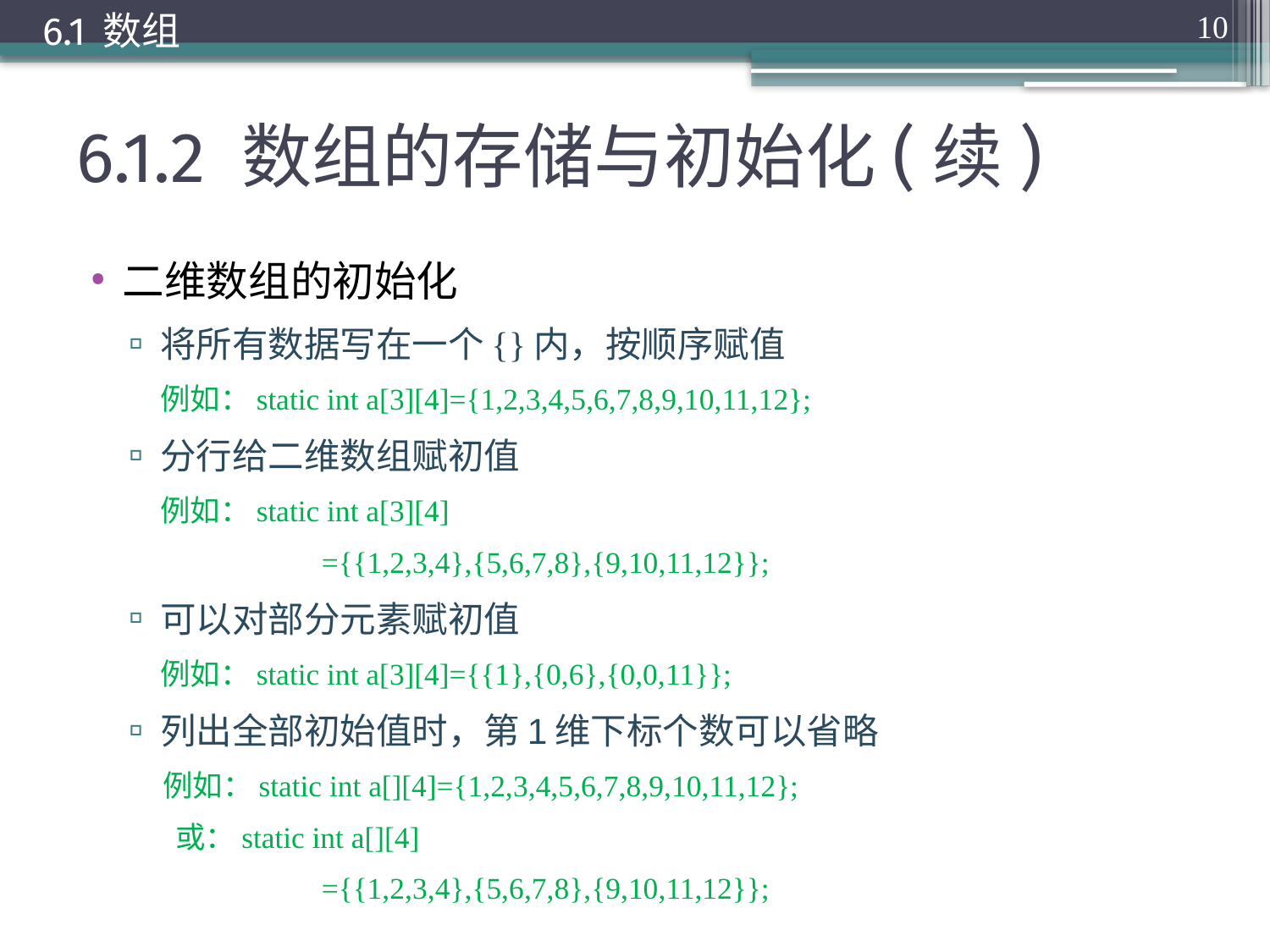

6.1 数组
10
# 6.1.2 数组的存储与初始化(续)
二维数组的初始化
将所有数据写在一个{}内，按顺序赋值
	例如：static int a[3][4]={1,2,3,4,5,6,7,8,9,10,11,12};
分行给二维数组赋初值
	例如：static int a[3][4]
          	       ={{1,2,3,4},{5,6,7,8},{9,10,11,12}};
可以对部分元素赋初值
	例如：static int a[3][4]={{1},{0,6},{0,0,11}};
列出全部初始值时，第1维下标个数可以省略
例如：static int a[][4]={1,2,3,4,5,6,7,8,9,10,11,12};
      或：static int a[][4]
          	       ={{1,2,3,4},{5,6,7,8},{9,10,11,12}};